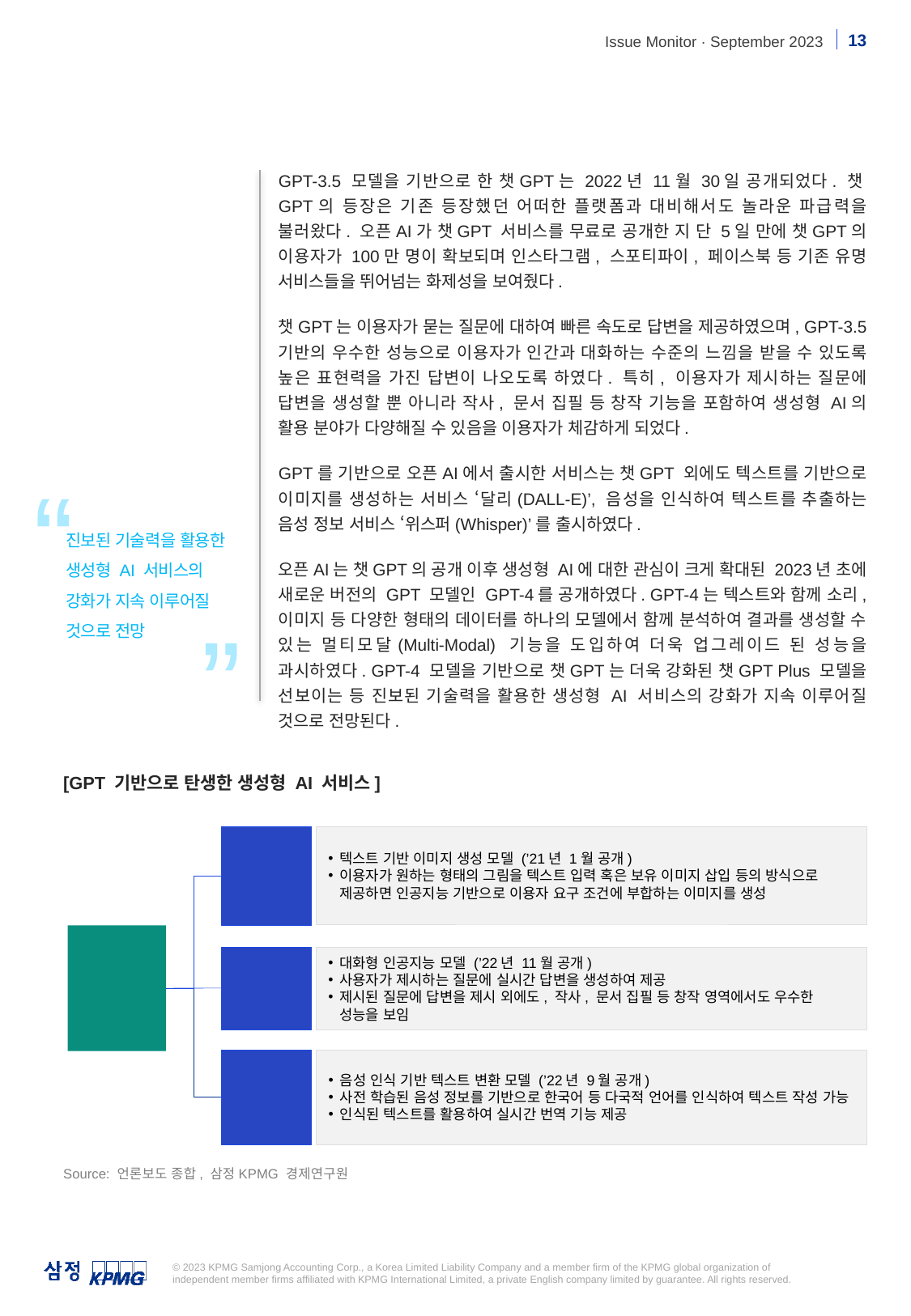

GPT-3.5 모델을 기반으로 한 챗GPT는 2022년 11월 30일 공개되었다. 챗GPT의 등장은 기존 등장했던 어떠한 플랫폼과 대비해서도 놀라운 파급력을 불러왔다. 오픈AI가 챗GPT 서비스를 무료로 공개한 지 단 5일 만에 챗GPT의 이용자가 100만 명이 확보되며 인스타그램, 스포티파이, 페이스북 등 기존 유명 서비스들을 뛰어넘는 화제성을 보여줬다.
챗GPT는 이용자가 묻는 질문에 대하여 빠른 속도로 답변을 제공하였으며, GPT-3.5 기반의 우수한 성능으로 이용자가 인간과 대화하는 수준의 느낌을 받을 수 있도록 높은 표현력을 가진 답변이 나오도록 하였다. 특히, 이용자가 제시하는 질문에 답변을 생성할 뿐 아니라 작사, 문서 집필 등 창작 기능을 포함하여 생성형 AI의 활용 분야가 다양해질 수 있음을 이용자가 체감하게 되었다.
GPT를 기반으로 오픈AI에서 출시한 서비스는 챗GPT 외에도 텍스트를 기반으로 이미지를 생성하는 서비스 ‘달리(DALL-E)’, 음성을 인식하여 텍스트를 추출하는 음성 정보 서비스 ‘위스퍼(Whisper)’를 출시하였다.
오픈AI는 챗GPT의 공개 이후 생성형 AI에 대한 관심이 크게 확대된 2023년 초에 새로운 버전의 GPT 모델인 GPT-4를 공개하였다. GPT-4는 텍스트와 함께 소리, 이미지 등 다양한 형태의 데이터를 하나의 모델에서 함께 분석하여 결과를 생성할 수 있는 멀티모달(Multi-Modal) 기능을 도입하여 더욱 업그레이드 된 성능을 과시하였다. GPT-4 모델을 기반으로 챗GPT는 더욱 강화된 챗GPT Plus 모델을 선보이는 등 진보된 기술력을 활용한 생성형 AI 서비스의 강화가 지속 이루어질 것으로 전망된다.

“
진보된 기술력을 활용한 생성형 AI 서비스의 강화가 지속 이루어질 것으로 전망
”
[GPT 기반으로 탄생한 생성형 AI 서비스]
DALL·E
텍스트 기반 이미지 생성 모델 (’21년 1월 공개)
이용자가 원하는 형태의 그림을 텍스트 입력 혹은 보유 이미지 삽입 등의 방식으로 제공하면 인공지능 기반으로 이용자 요구 조건에 부합하는 이미지를 생성
GPT
챗GPT
대화형 인공지능 모델 (’22년 11월 공개)
사용자가 제시하는 질문에 실시간 답변을 생성하여 제공
제시된 질문에 답변을 제시 외에도, 작사, 문서 집필 등 창작 영역에서도 우수한 성능을 보임
음성 인식 기반 텍스트 변환 모델 (’22년 9월 공개)
사전 학습된 음성 정보를 기반으로 한국어 등 다국적 언어를 인식하여 텍스트 작성 가능
인식된 텍스트를 활용하여 실시간 번역 기능 제공
Whisper
Source: 언론보도 종합, 삼정KPMG 경제연구원